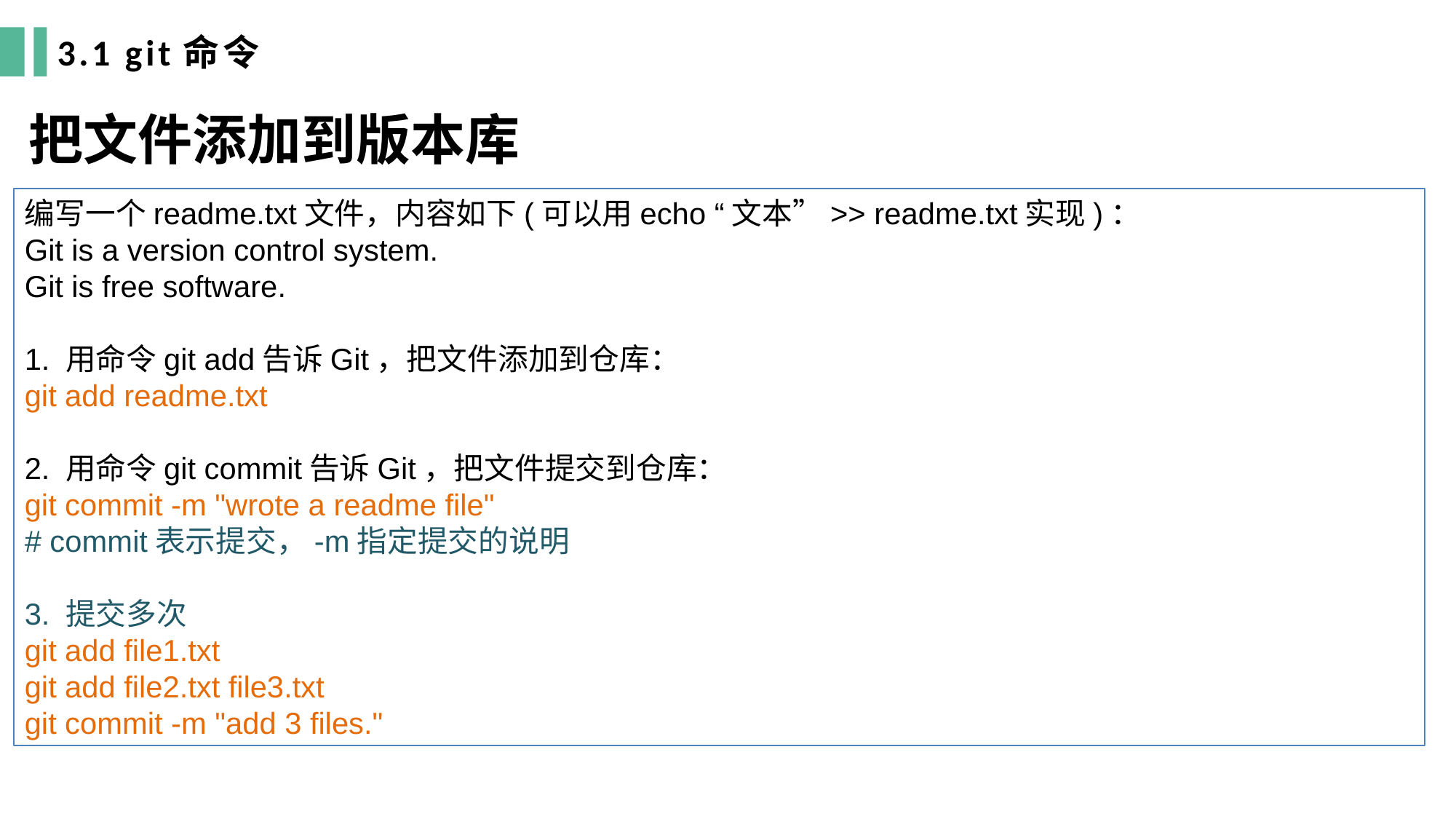

3.1 git命令
把文件添加到版本库
编写一个readme.txt文件，内容如下(可以用echo “文本”>> readme.txt实现)：
Git is a version control system.
Git is free software.

1. 用命令git add告诉Git，把文件添加到仓库：
git add readme.txt

2. 用命令git commit告诉Git，把文件提交到仓库：
git commit -m "wrote a readme file"
# commit表示提交，-m指定提交的说明

3. 提交多次
git add file1.txt
git add file2.txt file3.txt
git commit -m "add 3 files."